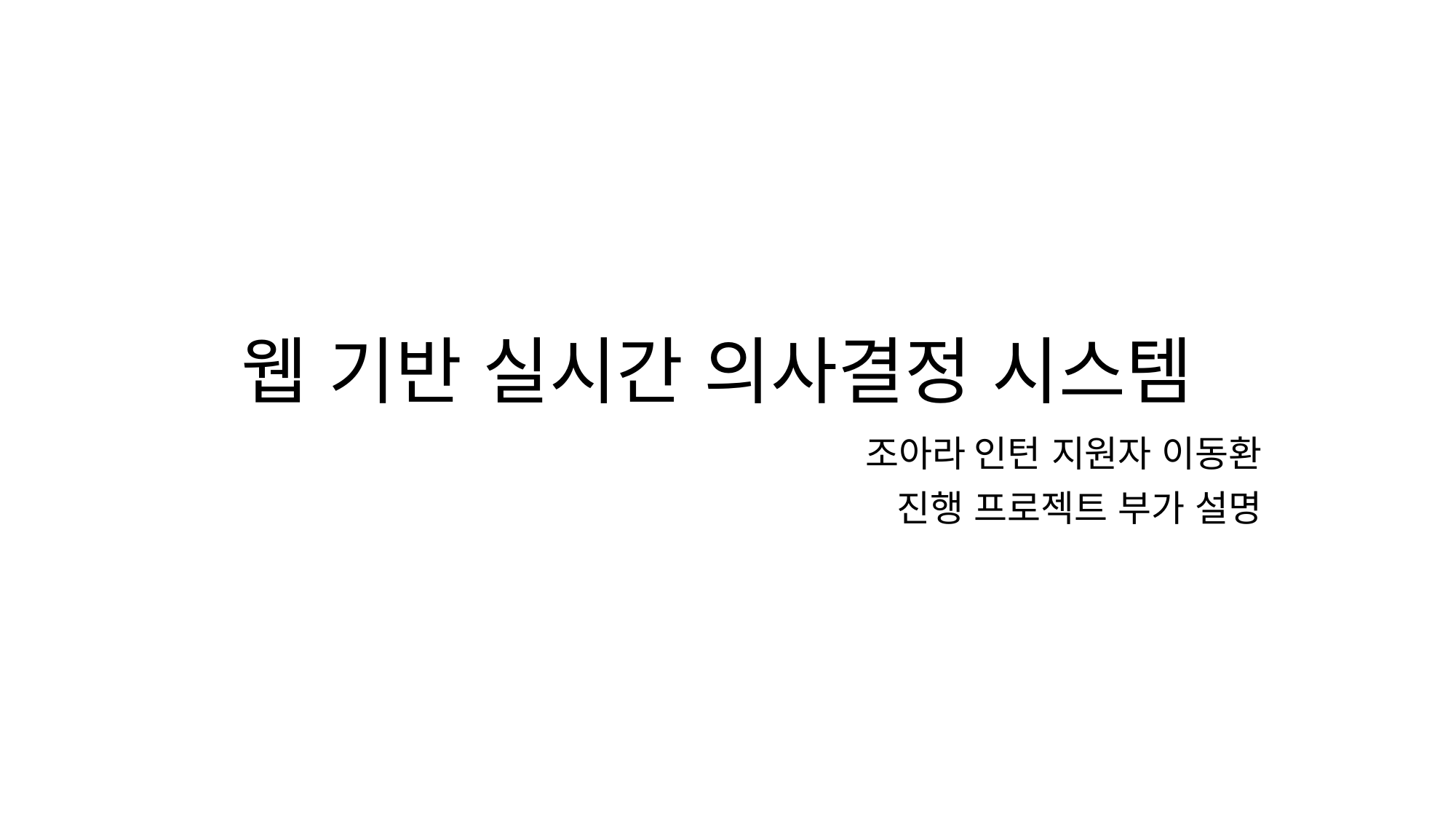

# 웹 기반 실시간 의사결정 시스템
조아라 인턴 지원자 이동환
진행 프로젝트 부가 설명